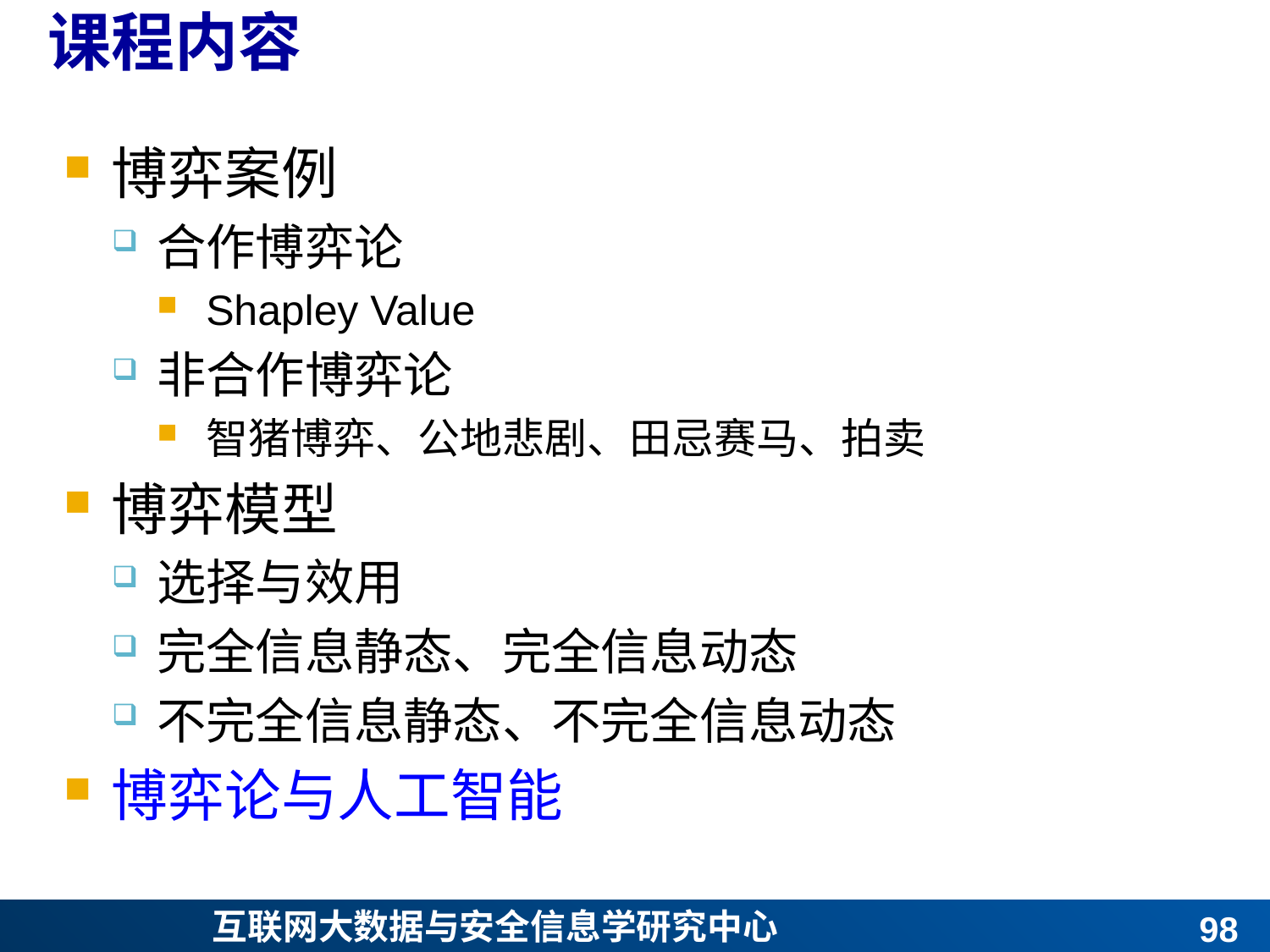

# 课程内容
博弈案例
合作博弈论
Shapley Value
非合作博弈论
智猪博弈、公地悲剧、田忌赛马、拍卖
博弈模型
选择与效用
完全信息静态、完全信息动态
不完全信息静态、不完全信息动态
博弈论与人工智能
98